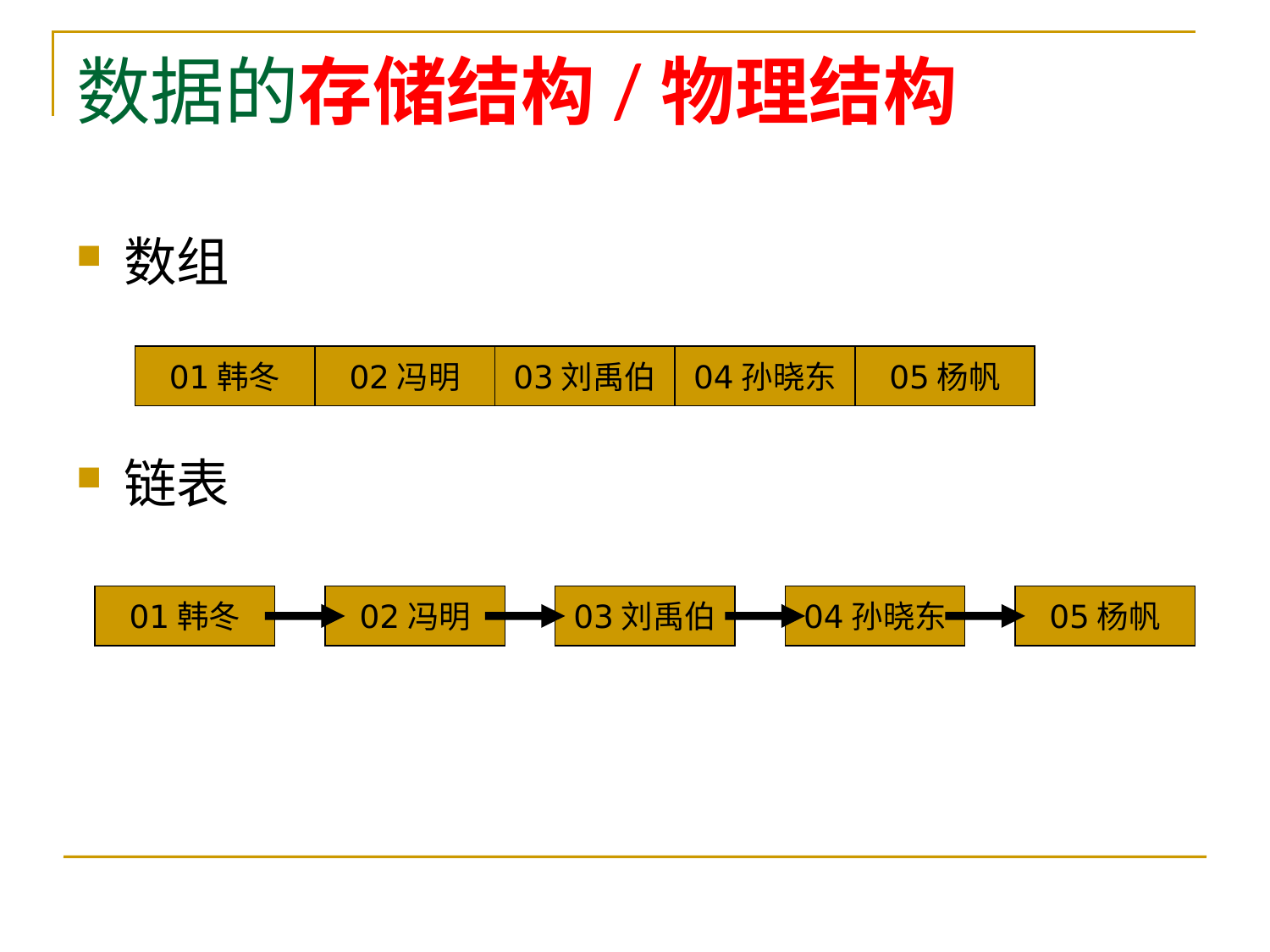

# 数据的存储结构/物理结构
数组

链表
01韩冬
02冯明
03刘禹伯
04孙晓东
05杨帆
01韩冬
02冯明
03刘禹伯
04孙晓东
05杨帆